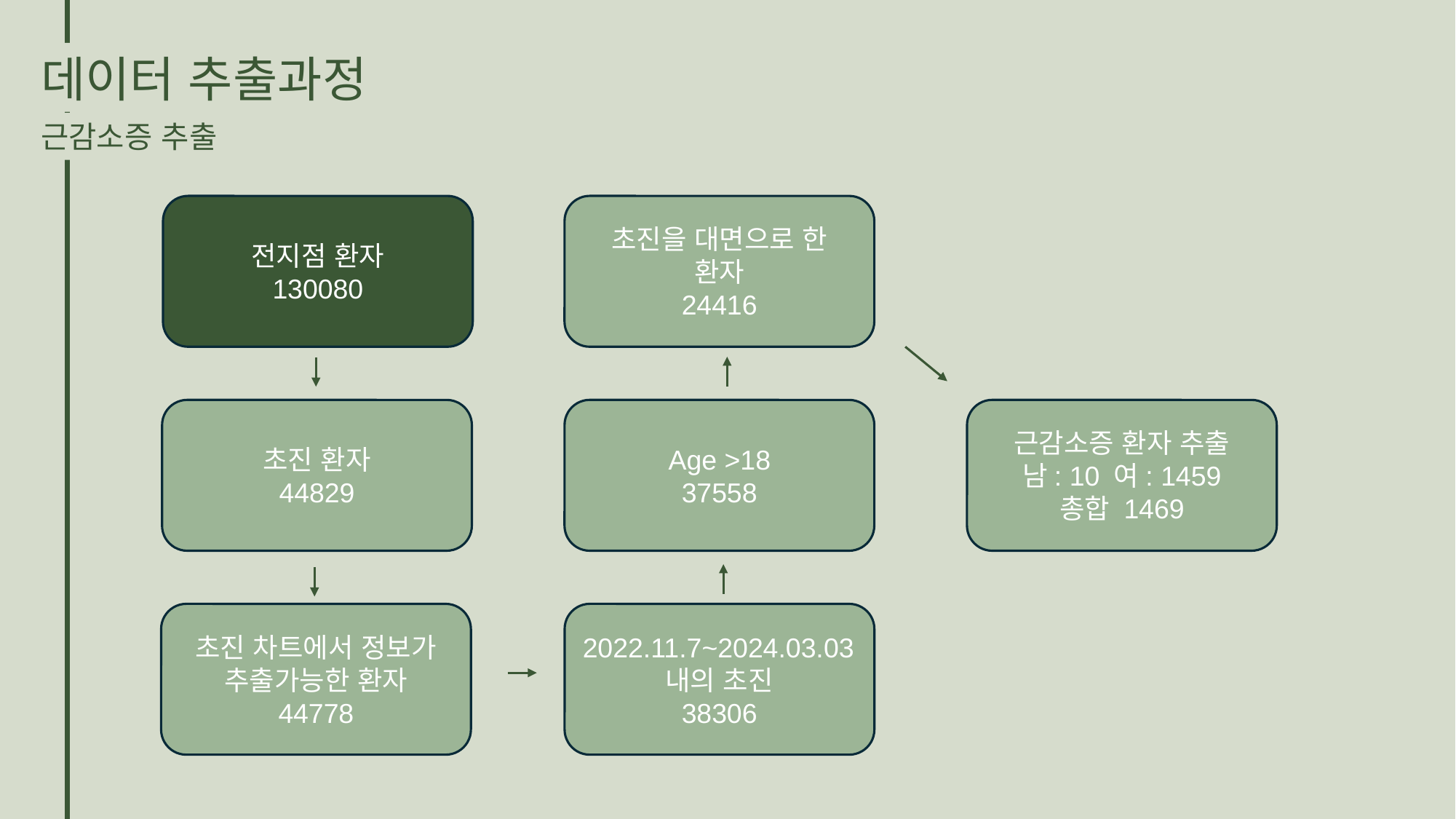

데이터 추출과정
근감소증 추출
전지점 환자
130080
초진을 대면으로 한 환자
24416
근감소증 환자 추출
남: 10 여: 1459
총합 1469
초진 환자
44829
Age >18
37558
초진 차트에서 정보가 추출가능한 환자
44778
2022.11.7~2024.03.03내의 초진
38306